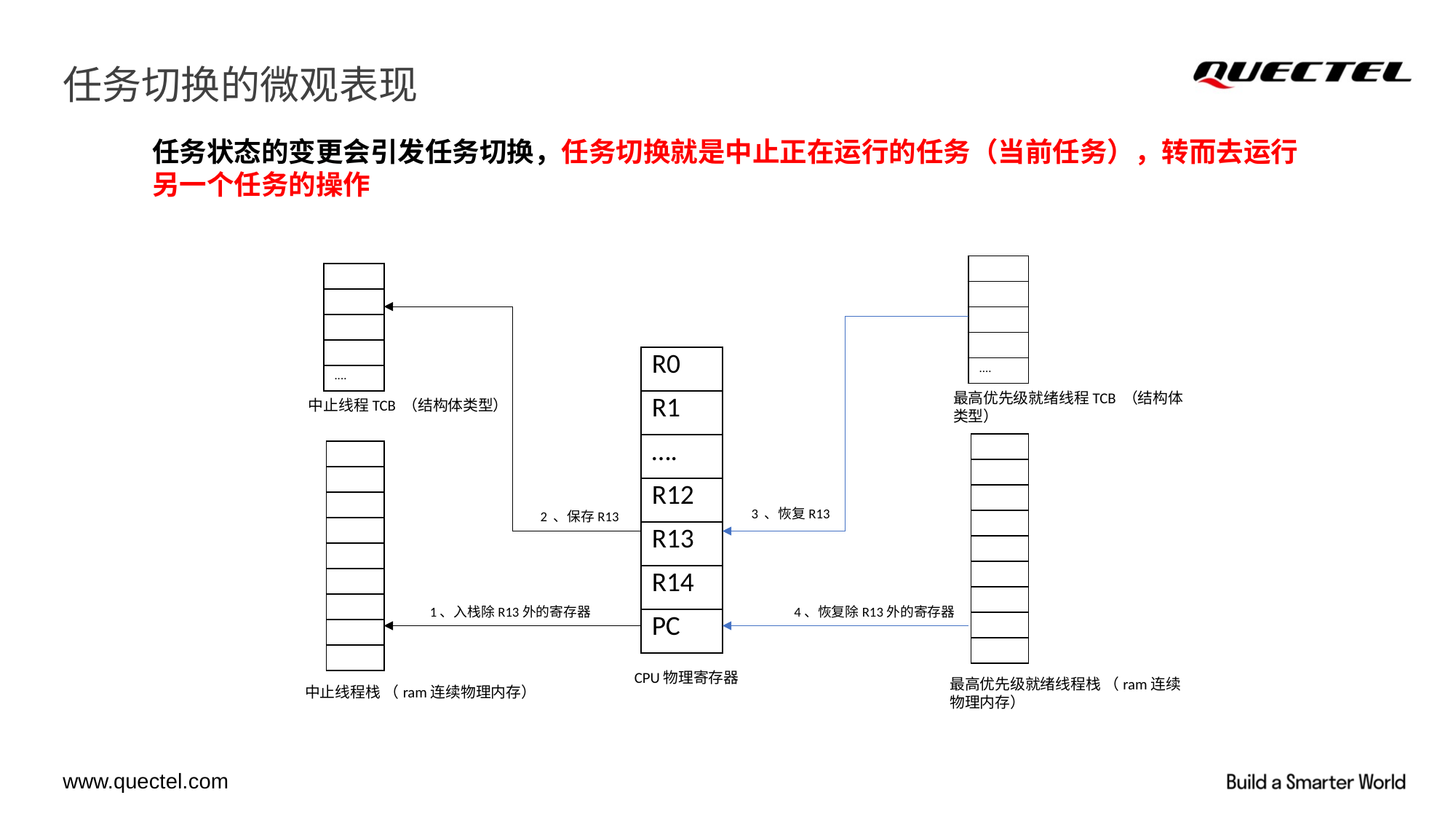

# 任务切换的微观表现
任务状态的变更会引发任务切换，任务切换就是中止正在运行的任务（当前任务），转而去运行另一个任务的操作
|  |
| --- |
|  |
|  |
|  |
| .... |
|  |
| --- |
|  |
|  |
|  |
| .... |
| R0 |
| --- |
| R1 |
| …. |
| R12 |
| R13 |
| R14 |
| PC |
最高优先级就绪线程TCB （结构体类型）
中止线程TCB （结构体类型）
|  |
| --- |
|  |
|  |
|  |
|  |
|  |
|  |
|  |
|  |
|  |
| --- |
|  |
|  |
|  |
|  |
|  |
|  |
|  |
|  |
3 、恢复R13
2 、保存R13
4、恢复除R13外的寄存器
1、入栈除R13外的寄存器
CPU物理寄存器
最高优先级就绪线程栈 （ram连续物理内存）
中止线程栈 （ram连续物理内存）